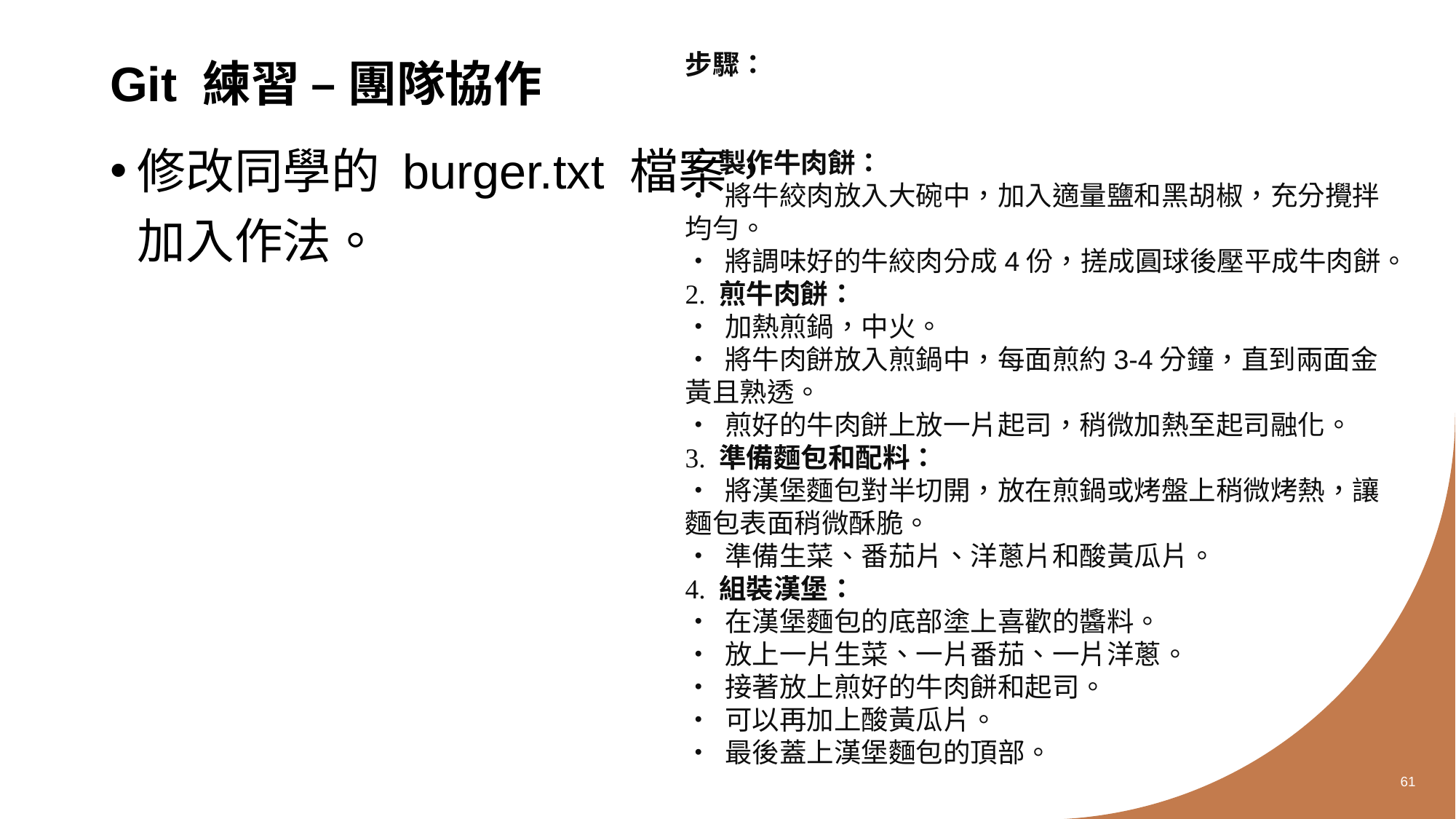

# Git 練習 – 團隊協作
步驟：

1. 製作牛肉餅：
• 將牛絞肉放入大碗中，加入適量鹽和黑胡椒，充分攪拌均勻。
• 將調味好的牛絞肉分成4份，搓成圓球後壓平成牛肉餅。
2. 煎牛肉餅：
• 加熱煎鍋，中火。
• 將牛肉餅放入煎鍋中，每面煎約3-4分鐘，直到兩面金黃且熟透。
• 煎好的牛肉餅上放一片起司，稍微加熱至起司融化。
3. 準備麵包和配料：
• 將漢堡麵包對半切開，放在煎鍋或烤盤上稍微烤熱，讓麵包表面稍微酥脆。
• 準備生菜、番茄片、洋蔥片和酸黃瓜片。
4. 組裝漢堡：
• 在漢堡麵包的底部塗上喜歡的醬料。
• 放上一片生菜、一片番茄、一片洋蔥。
• 接著放上煎好的牛肉餅和起司。
• 可以再加上酸黃瓜片。
• 最後蓋上漢堡麵包的頂部。
修改同學的 burger.txt 檔案，加入作法。
61